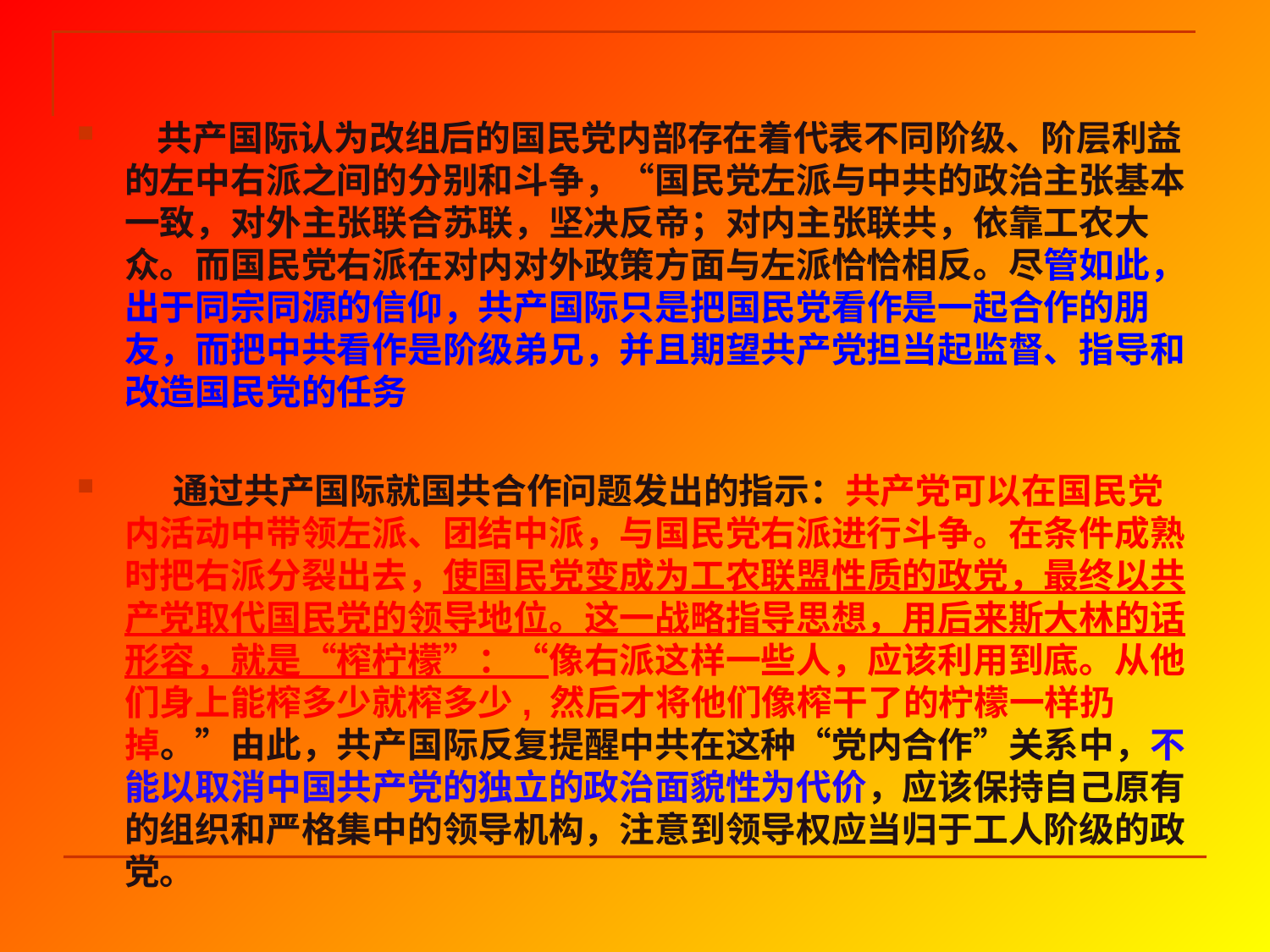

共产国际认为改组后的国民党内部存在着代表不同阶级、阶层利益的左中右派之间的分别和斗争，“国民党左派与中共的政治主张基本一致，对外主张联合苏联，坚决反帝；对内主张联共，依靠工农大众。而国民党右派在对内对外政策方面与左派恰恰相反。尽管如此，出于同宗同源的信仰，共产国际只是把国民党看作是一起合作的朋友，而把中共看作是阶级弟兄，并且期望共产党担当起监督、指导和改造国民党的任务

     通过共产国际就国共合作问题发出的指示：共产党可以在国民党内活动中带领左派、团结中派，与国民党右派进行斗争。在条件成熟时把右派分裂出去，使国民党变成为工农联盟性质的政党，最终以共产党取代国民党的领导地位。这一战略指导思想，用后来斯大林的话形容，就是“榨柠檬”：“像右派这样一些人，应该利用到底。从他们身上能榨多少就榨多少, 然后才将他们像榨干了的柠檬一样扔掉。”由此，共产国际反复提醒中共在这种“党内合作”关系中，不能以取消中国共产党的独立的政治面貌性为代价，应该保持自己原有的组织和严格集中的领导机构，注意到领导权应当归于工人阶级的政党。